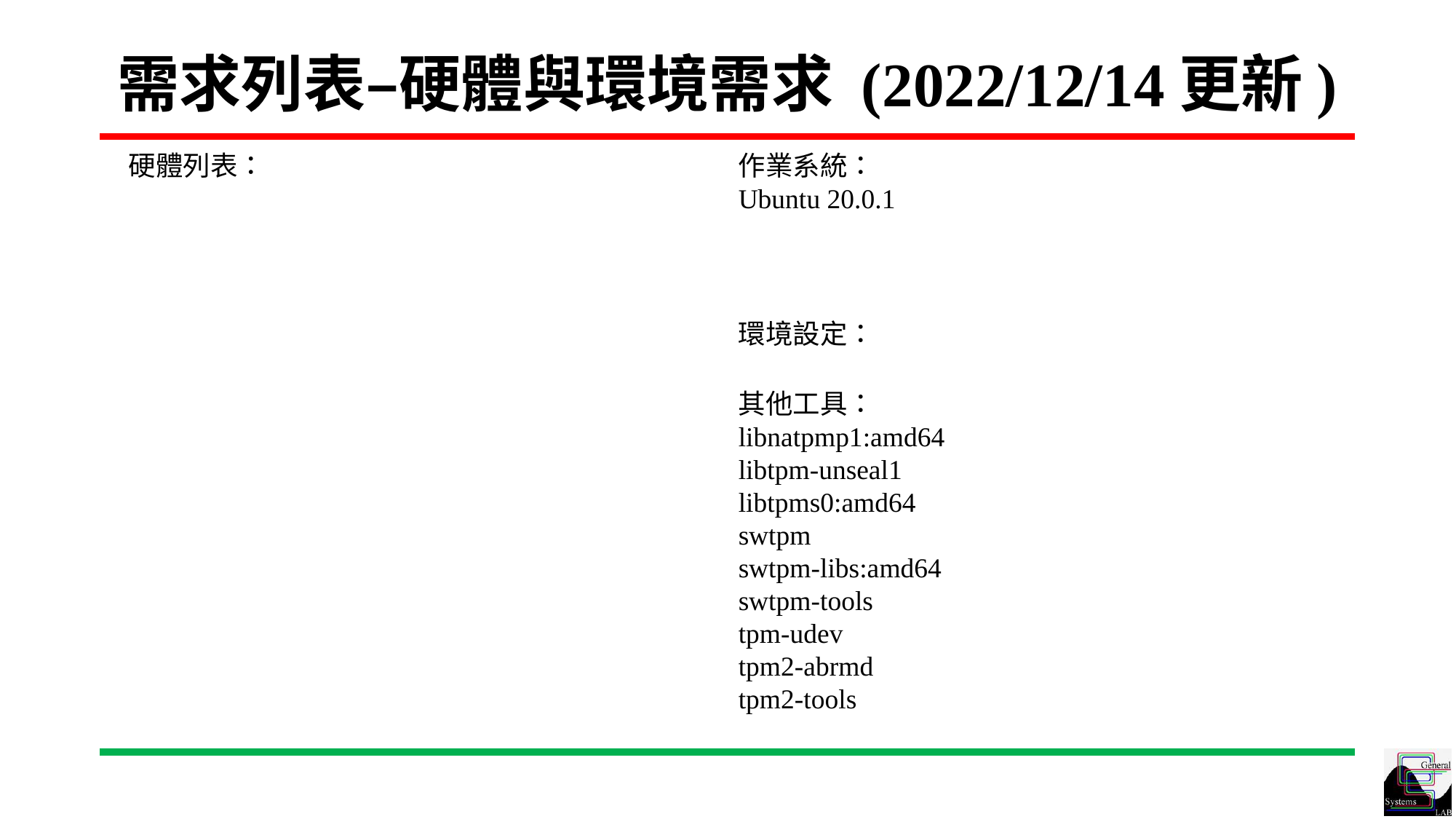

# 需求列表–硬體與環境需求 (2022/12/14更新)
硬體列表：

作業系統：
Ubuntu 20.0.1
環境設定：
其他工具：
libnatpmp1:amd64
libtpm-unseal1
libtpms0:amd64
swtpm
swtpm-libs:amd64
swtpm-tools
tpm-udev
tpm2-abrmd
tpm2-tools